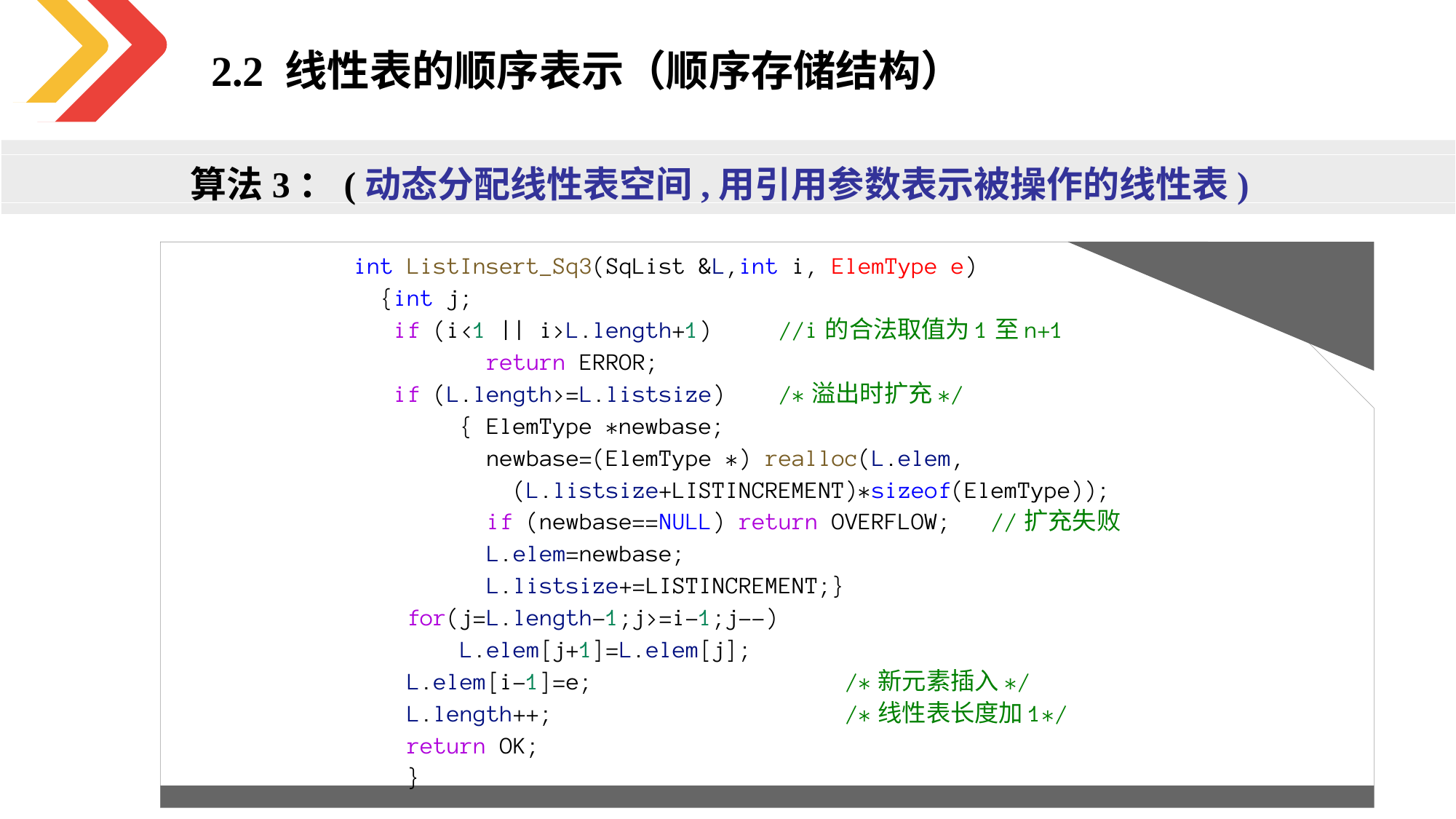

2.2 线性表的顺序表示（顺序存储结构）

算法3：(动态分配线性表空间,用引用参数表示被操作的线性表)

int ListInsert_Sq3(SqList &L,int i, ElemType e)
  {int j;
   if (i<1 || i>L.length+1)     //i的合法取值为1至n+1
          return ERROR;
   if (L.length>=L.listsize)    /*溢出时扩充*/
        { ElemType *newbase;
          newbase=(ElemType *) realloc(L.elem,
            (L.listsize+LISTINCREMENT)*sizeof(ElemType));
          if (newbase==NULL) return OVERFLOW;   //扩充失败
          L.elem=newbase;
          L.listsize+=LISTINCREMENT;}
    for(j=L.length-1;j>=i-1;j--)
        L.elem[j+1]=L.elem[j];
    L.elem[i-1]=e;                   /*新元素插入*/
    L.length++;                      /*线性表长度加1*/
    return OK;
    }